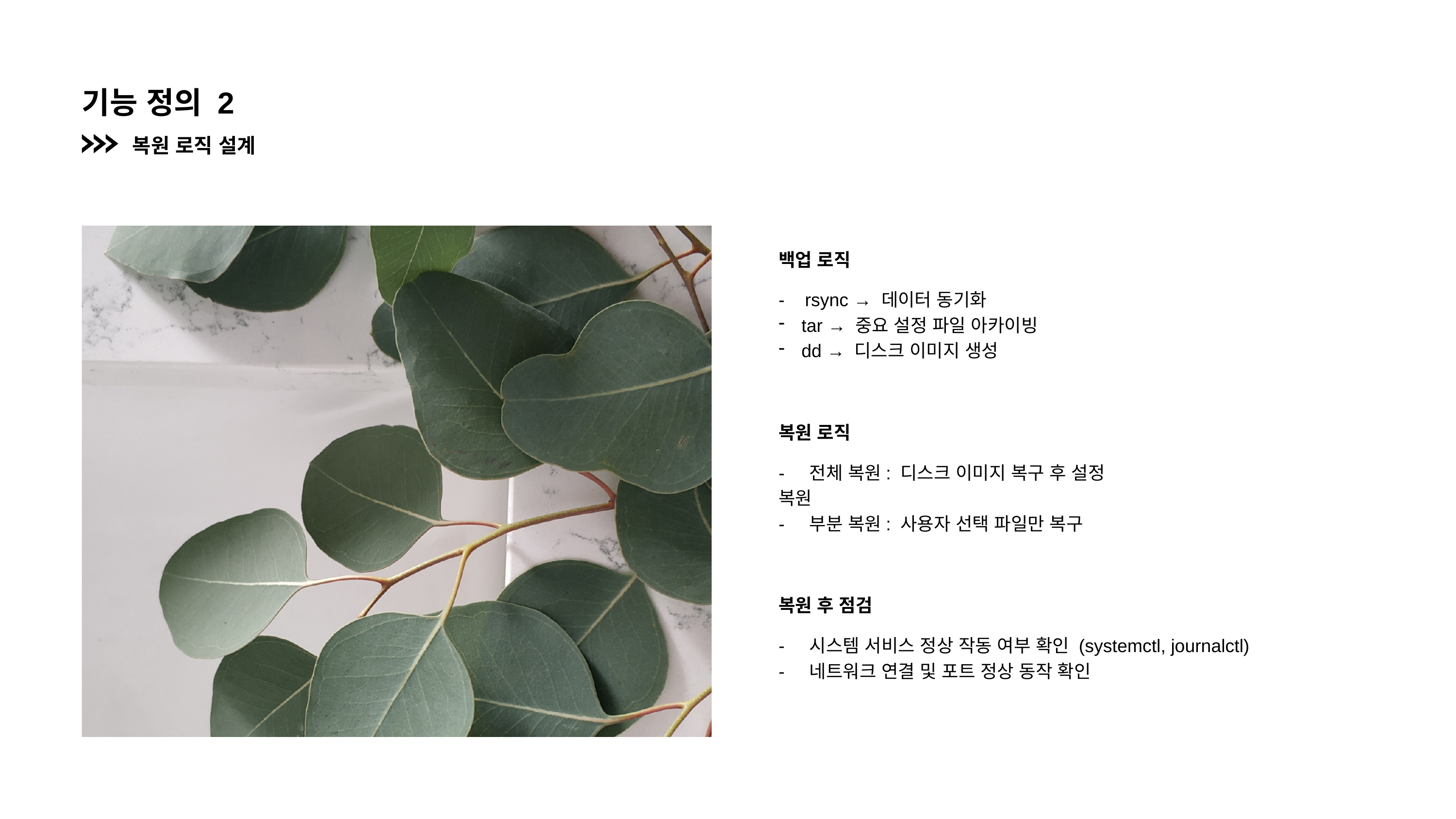

기능 정의 2
복원 로직 설계

백업 로직
-    rsync → 데이터 동기화
tar → 중요 설정 파일 아카이빙
dd → 디스크 이미지 생성
복원 로직
-    전체 복원: 디스크 이미지 복구 후 설정 복원
-    부분 복원: 사용자 선택 파일만 복구
복원 후 점검
-    시스템 서비스 정상 작동 여부 확인 (systemctl, journalctl)
-    네트워크 연결 및 포트 정상 동작 확인